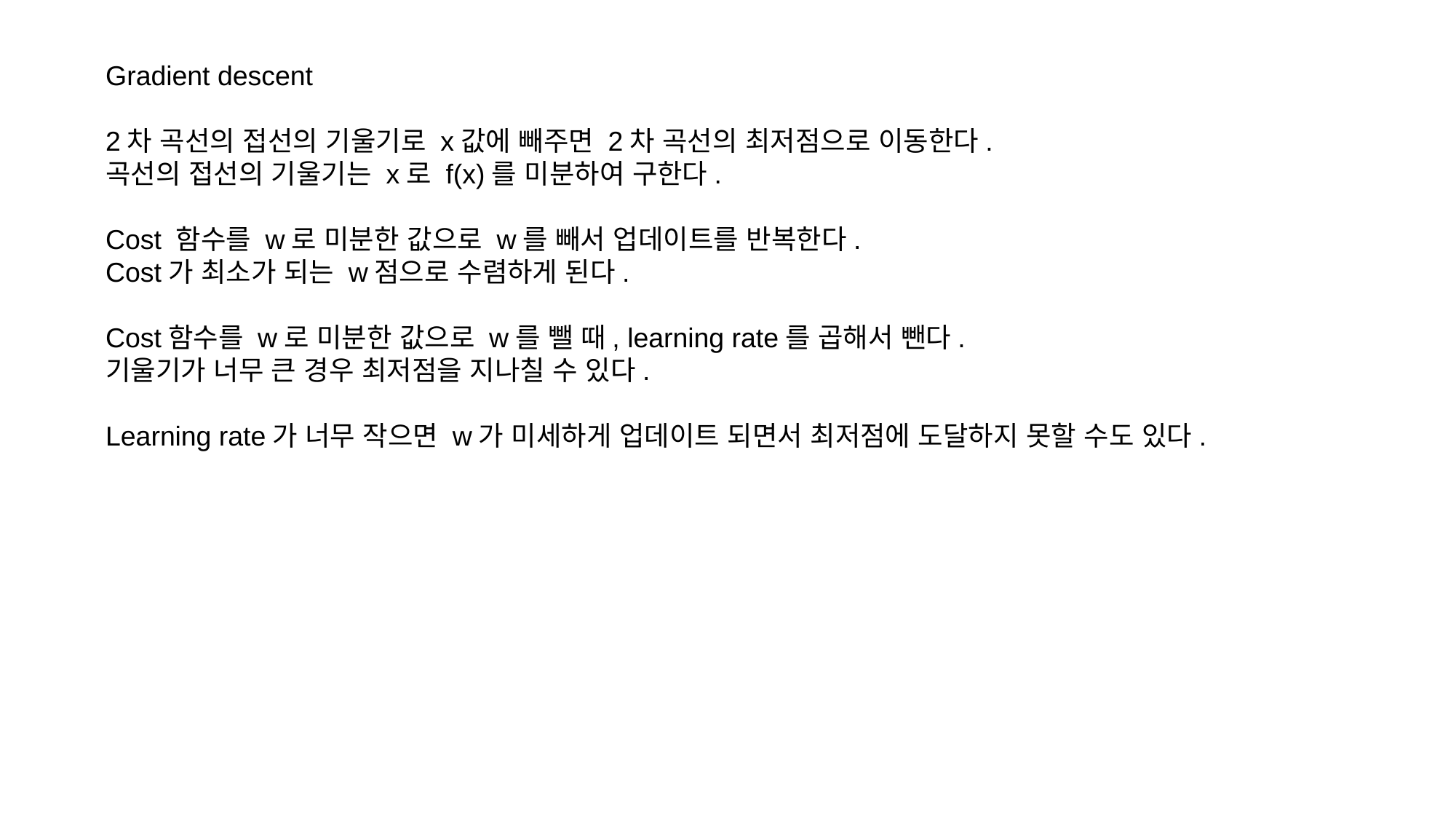

Gradient descent

2차 곡선의 접선의 기울기로 x값에 빼주면 2차 곡선의 최저점으로 이동한다.
곡선의 접선의 기울기는 x로 f(x)를 미분하여 구한다.

Cost 함수를 w로 미분한 값으로 w를 빼서 업데이트를 반복한다.
Cost가 최소가 되는 w점으로 수렴하게 된다.

Cost함수를 w로 미분한 값으로 w를 뺄 때, learning rate를 곱해서 뺀다.
기울기가 너무 큰 경우 최저점을 지나칠 수 있다.

Learning rate가 너무 작으면 w가 미세하게 업데이트 되면서 최저점에 도달하지 못할 수도 있다.